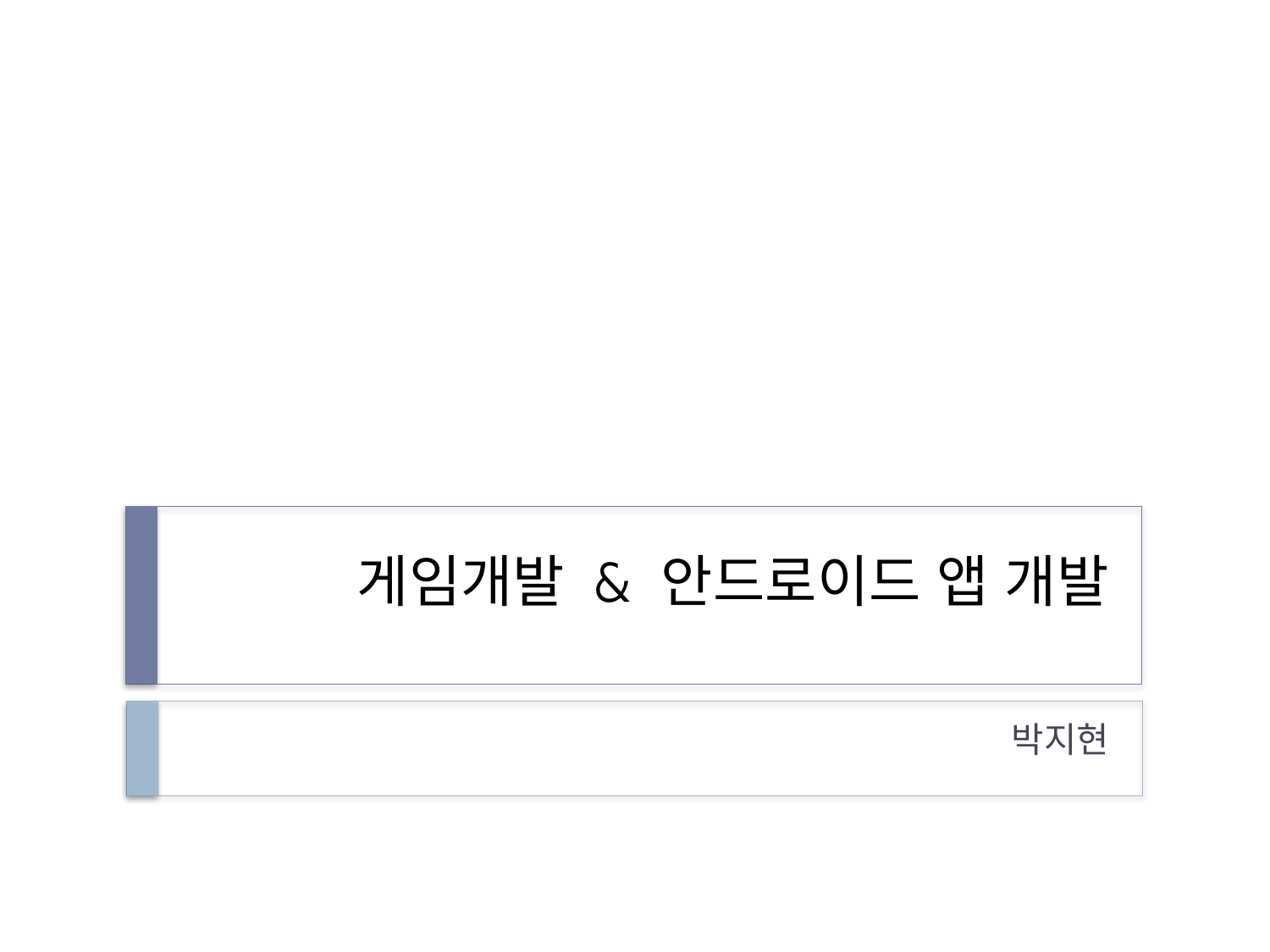

# 게임개발 & 안드로이드 앱 개발
박지현